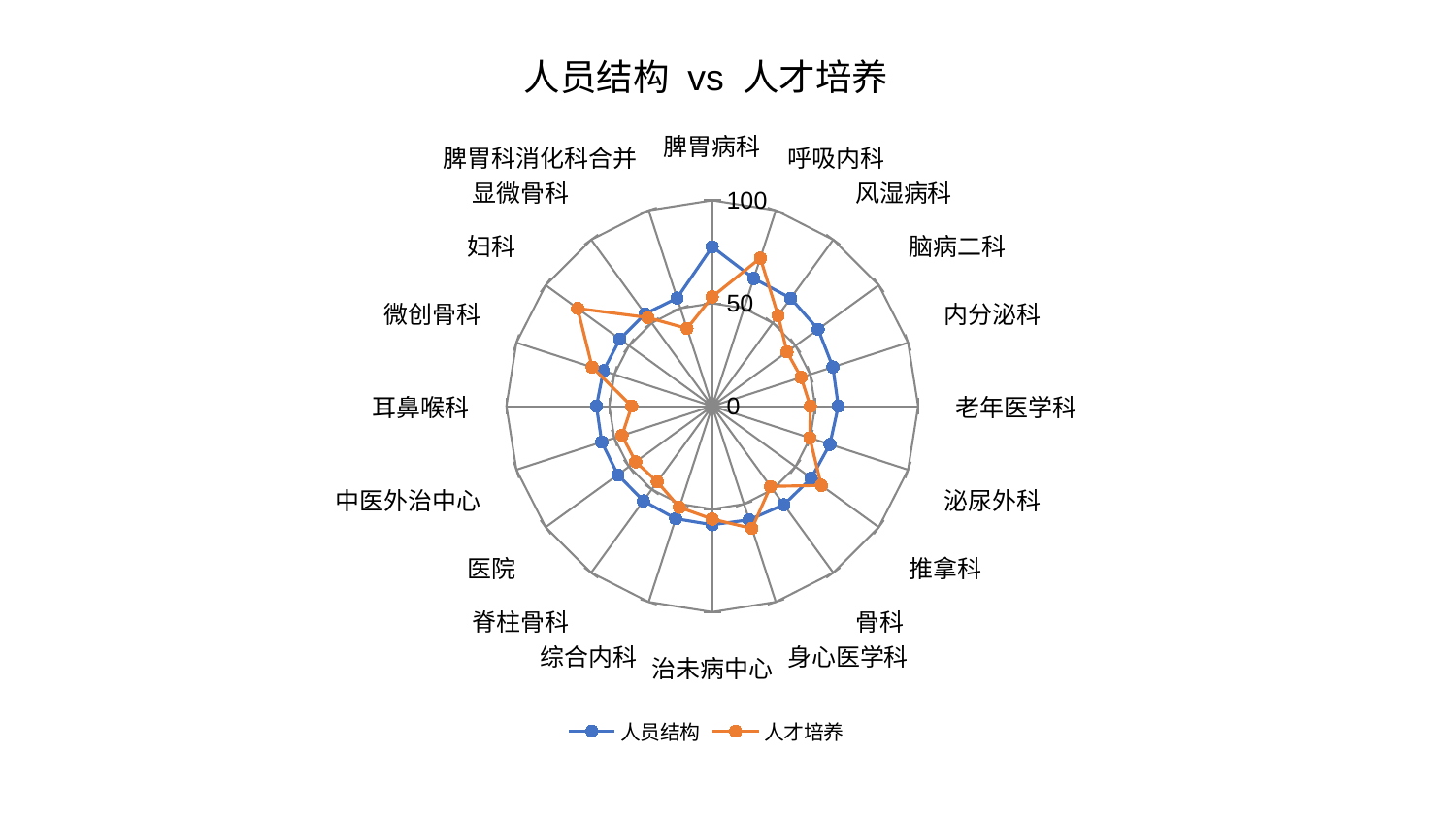

### Chart: 人员结构 vs 人才培养

| Category | 人员结构 | 人才培养 |
|---|---|---|
| 脾胃病科 | 77.46328253721036 | 53.12734975788226 |
| 呼吸内科 | 65.25144232049696 | 75.66609034169288 |
| 风湿病科 | 64.8673461326679 | 54.45017836707245 |
| 脑病二科 | 63.57143748218535 | 44.900172986006886 |
| 内分泌科 | 61.612689459017616 | 45.3850298934978 |
| 老年医学科 | 61.233123093266435 | 47.6482840109886 |
| 泌尿外科 | 60.080514166675826 | 49.83301358278539 |
| 推拿科 | 59.451526733401245 | 65.45955068149887 |
| 骨科 | 59.17044824899634 | 48.20066402564165 |
| 身心医学科 | 58.04216328679877 | 62.4604557495172 |
| 治未病中心 | 57.624983258916174 | 54.85666642154157 |
| 综合内科 | 57.48295082048337 | 51.655303754141904 |
| 脊柱骨科 | 56.8677690446413 | 45.393440924863334 |
| 医院 | 56.70336992574875 | 45.98040770151303 |
| 中医外治中心 | 56.44179545626242 | 46.0917833242641 |
| 耳鼻喉科 | 56.208842106741784 | 39.0957038489063 |
| 微创骨科 | 55.60411228853651 | 61.32053619090893 |
| 妇科 | 55.44203059341581 | 80.83475489443515 |
| 显微骨科 | 55.42880950543406 | 53.252604979994516 |
| 脾胃科消化科合并 | 55.23761128489996 | 39.71268345116233 |
51